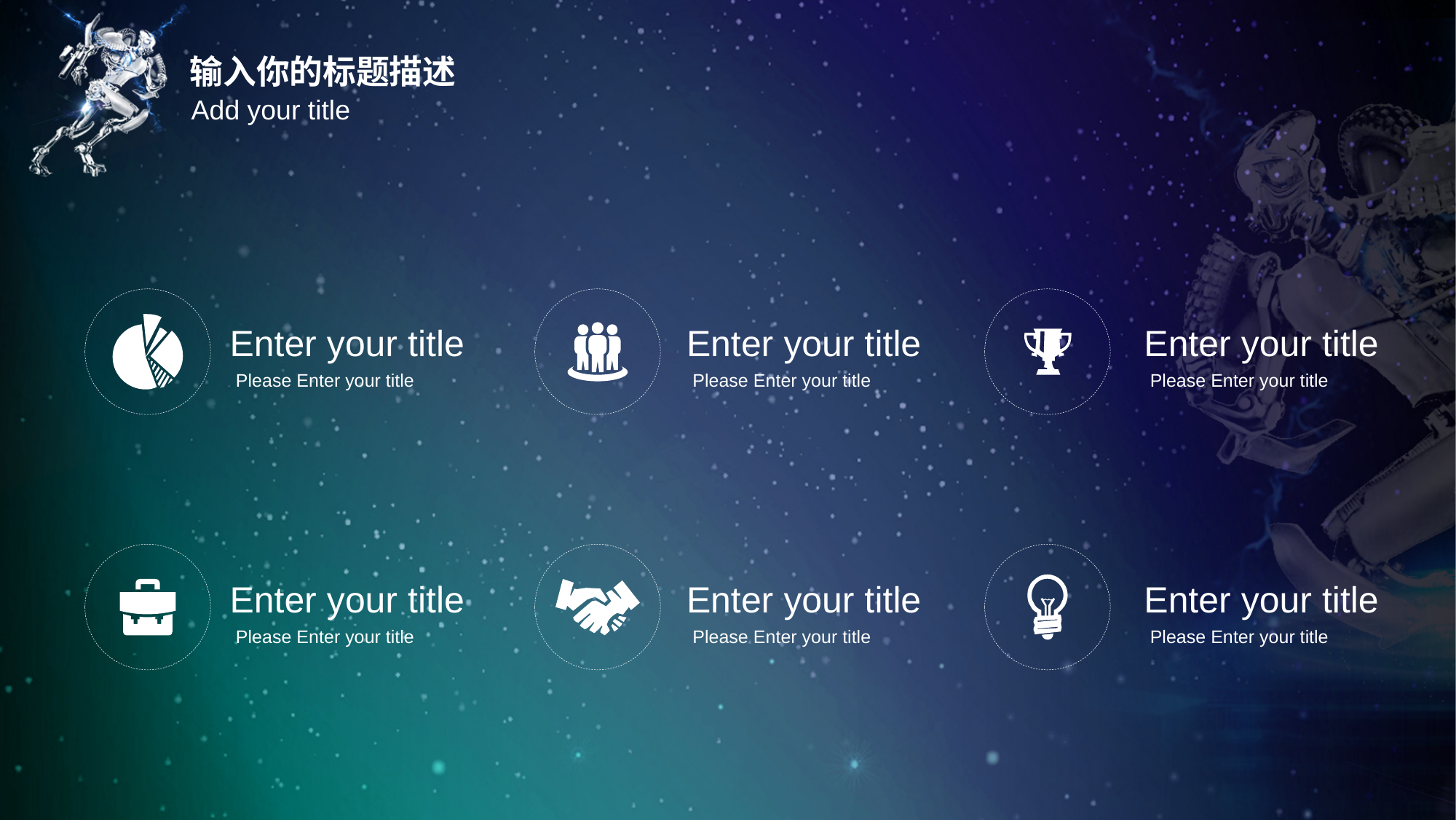

输入你的标题描述
Add your title

Enter your title
Enter your title
Enter your title
Please Enter your title
Please Enter your title
Please Enter your title

Enter your title
Enter your title
Enter your title
Please Enter your title
Please Enter your title
Please Enter your title